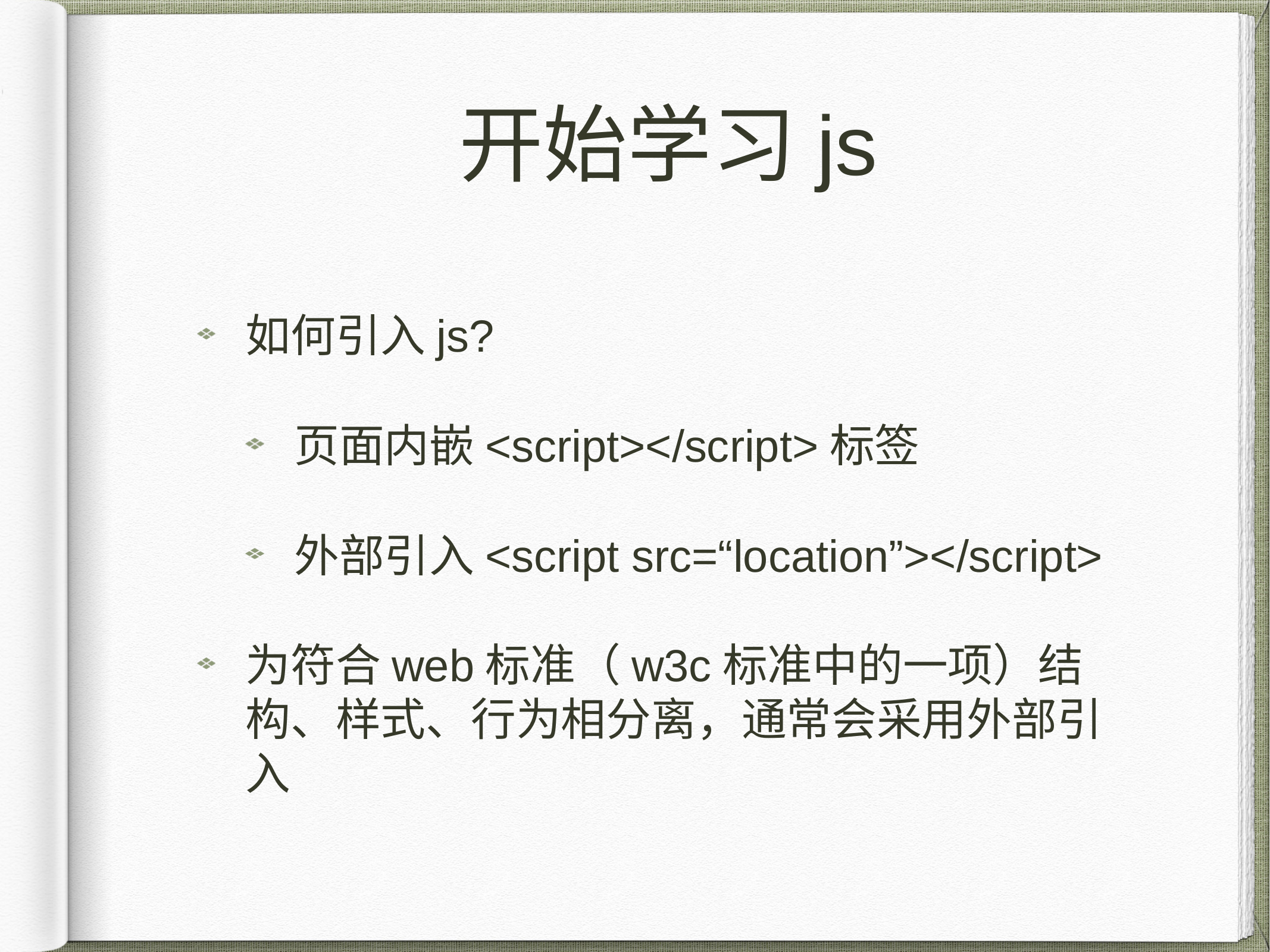

# 开始学习js
如何引入js?
页面内嵌<script></script>标签
外部引入<script src=“location”></script>
为符合web标准（w3c标准中的一项）结构、样式、行为相分离，通常会采用外部引入